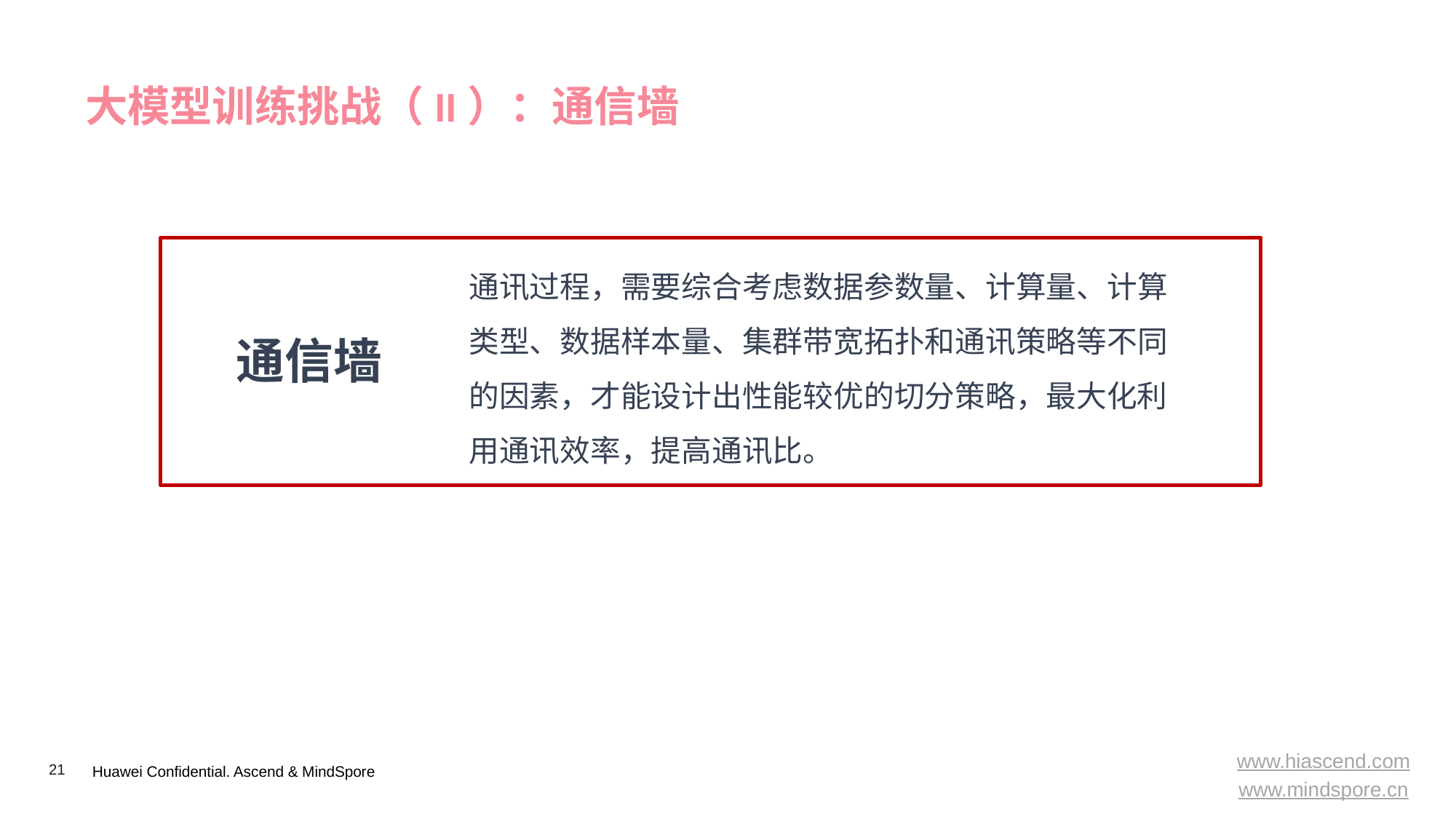

# 大模型训练挑战（II）：通信墙

通讯过程，需要综合考虑数据参数量、计算量、计算类型、数据样本量、集群带宽拓扑和通讯策略等不同的因素，才能设计出性能较优的切分策略，最大化利用通讯效率，提高通讯比。
通信墙